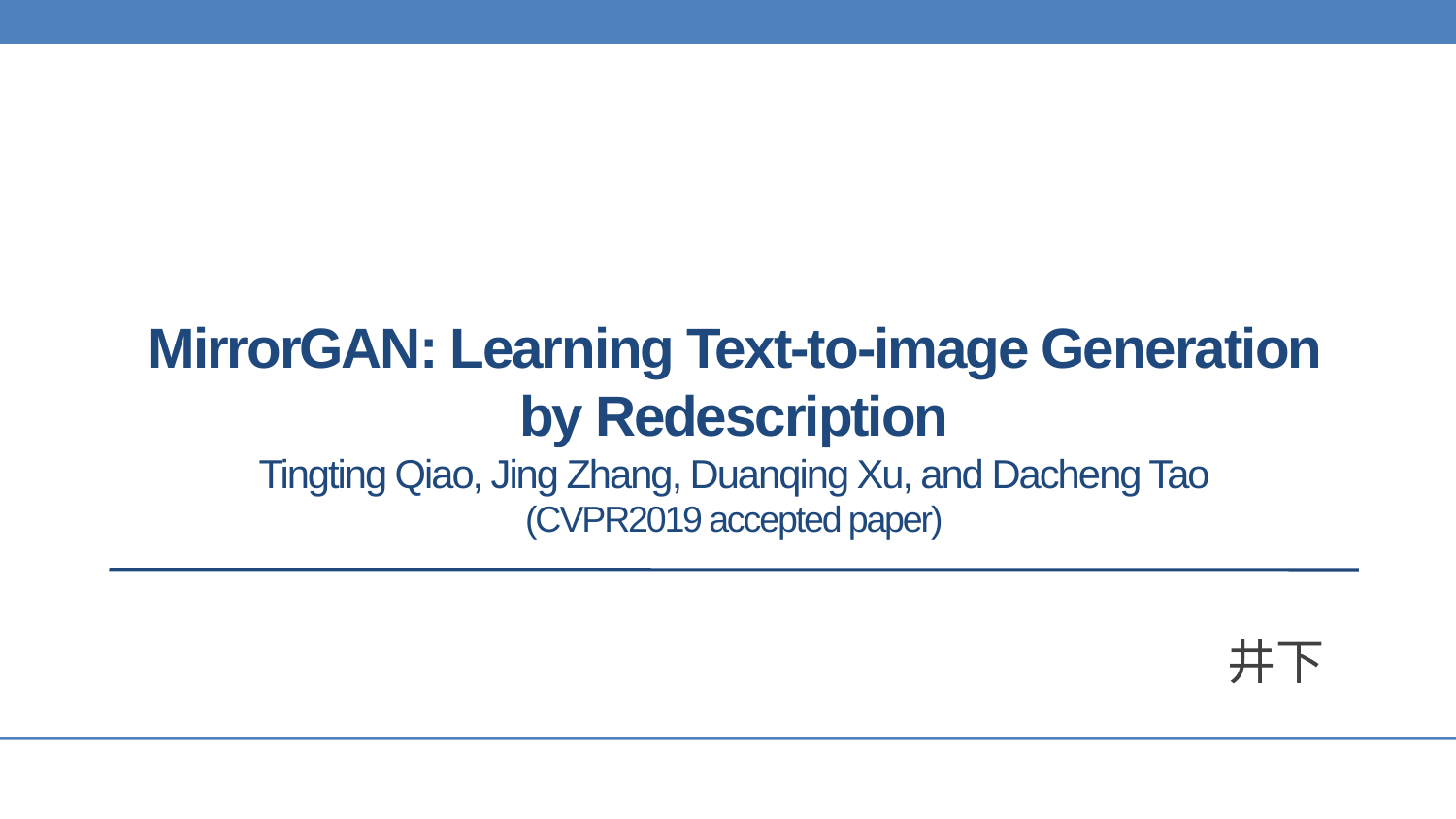

# MirrorGAN: Learning Text-to-image Generation by Redescription Tingting Qiao, Jing Zhang, Duanqing Xu, and Dacheng Tao (CVPR2019 accepted paper)
井下